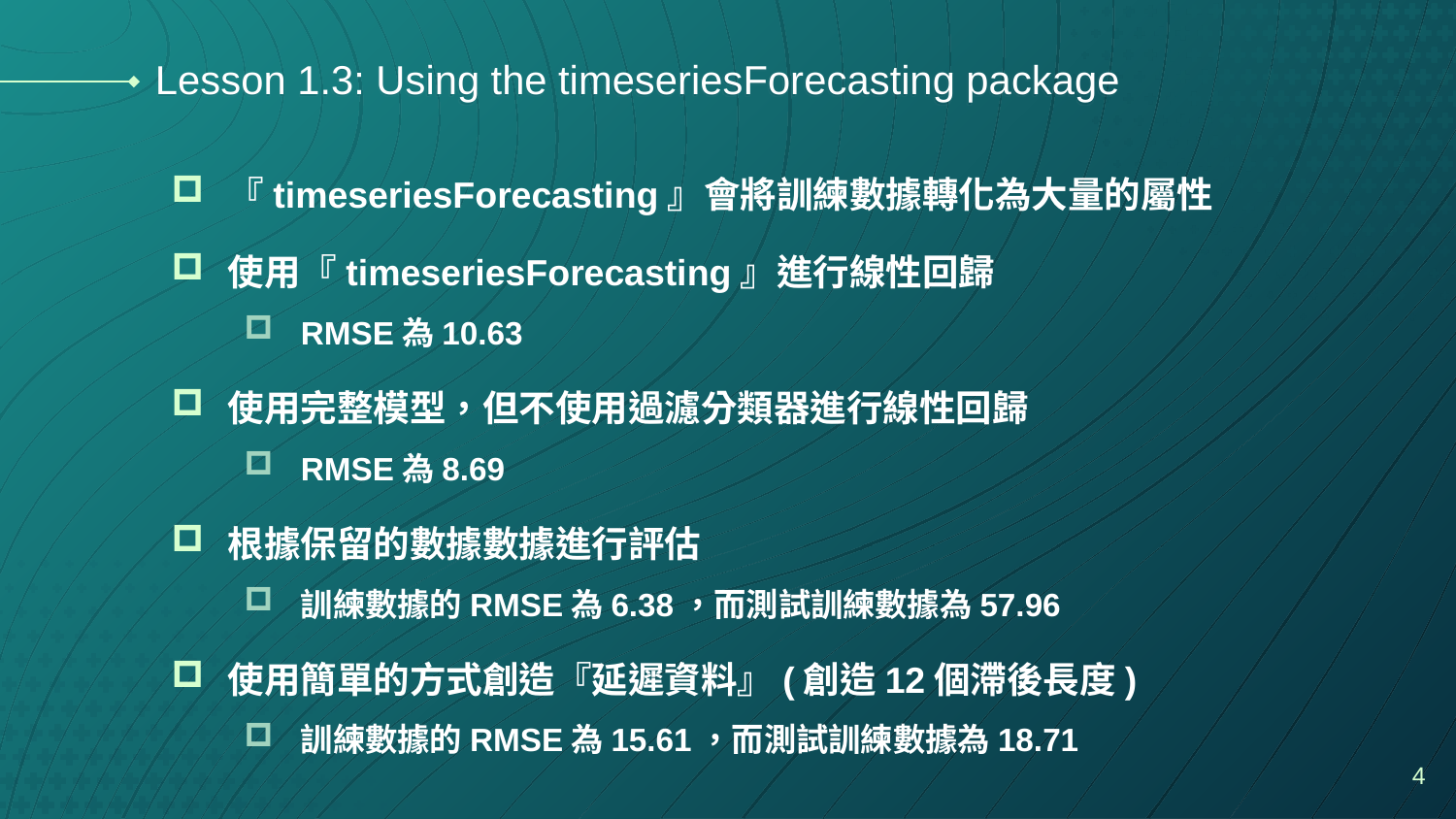

# Lesson 1.3: Using the timeseriesForecasting package
『timeseriesForecasting』會將訓練數據轉化為大量的屬性
使用『timeseriesForecasting』進行線性回歸
RMSE為10.63
使用完整模型，但不使用過濾分類器進行線性回歸
RMSE為8.69
根據保留的數據數據進行評估
訓練數據的RMSE為6.38，而測試訓練數據為57.96
使用簡單的方式創造『延遲資料』(創造12個滯後長度)
訓練數據的RMSE為15.61，而測試訓練數據為18.71

4